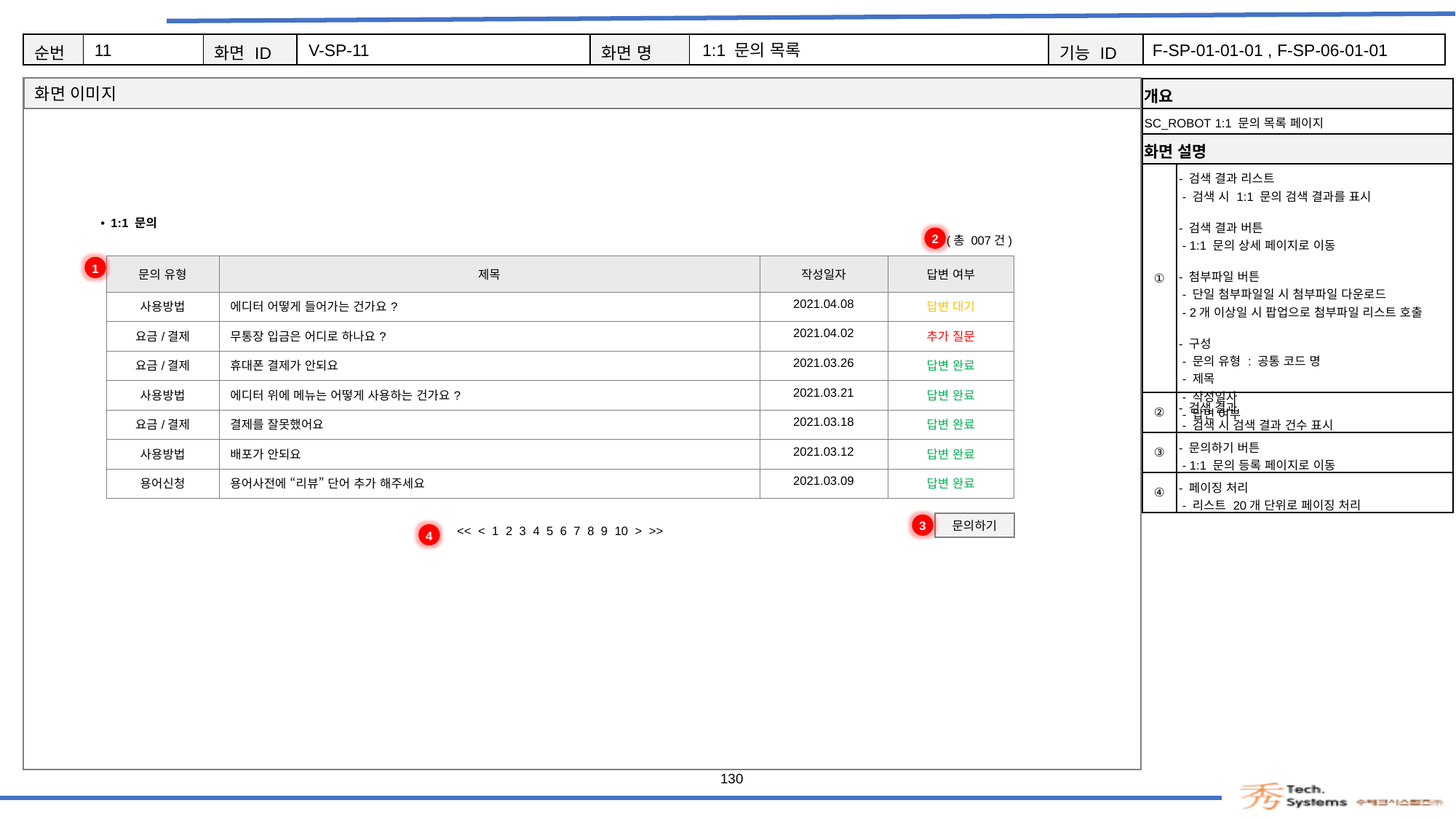

11
V-SP-11
1:1 문의 목록
F-SP-01-01-01 , F-SP-06-01-01
| 개요 |  |
| --- | --- |
| SC\_ROBOT 1:1 문의 목록 페이지 |  |
| 화면 설명 | Description |
| ① | - 검색 결과 리스트 - 검색 시 1:1 문의 검색 결과를 표시 - 검색 결과 버튼 - 1:1 문의 상세 페이지로 이동 - 첨부파일 버튼 - 단일 첨부파일일 시 첨부파일 다운로드 - 2개 이상일 시 팝업으로 첨부파일 리스트 호출 - 구성 - 문의 유형 : 공통 코드 명 - 제목 - 작성일자 - 답변 여부 |
| ② | - 검색 결과 - 검색 시 검색 결과 건수 표시 |
| ③ | - 문의하기 버튼 - 1:1 문의 등록 페이지로 이동 |
| ④ | - 페이징 처리 - 리스트 20개 단위로 페이징 처리 |
1:1 문의
2

(총 007건)
1

| 문의 유형 | 제목 | 작성일자 | 답변 여부 |
| --- | --- | --- | --- |
| 사용방법 | 에디터 어떻게 들어가는 건가요? | 2021.04.08 | 답변 대기 |
| 요금/결제 | 무통장 입금은 어디로 하나요? | 2021.04.02 | 추가 질문 |
| 요금/결제 | 휴대폰 결제가 안되요 | 2021.03.26 | 답변 완료 |
| 사용방법 | 에디터 위에 메뉴는 어떻게 사용하는 건가요? | 2021.03.21 | 답변 완료 |
| 요금/결제 | 결제를 잘못했어요 | 2021.03.18 | 답변 완료 |
| 사용방법 | 배포가 안되요 | 2021.03.12 | 답변 완료 |
| 용어신청 | 용어사전에 “리뷰” 단어 추가 해주세요 | 2021.03.09 | 답변 완료 |
3

문의하기
<<  <  1  2  3  4  5  6  7  8  9  10  >  >>
4